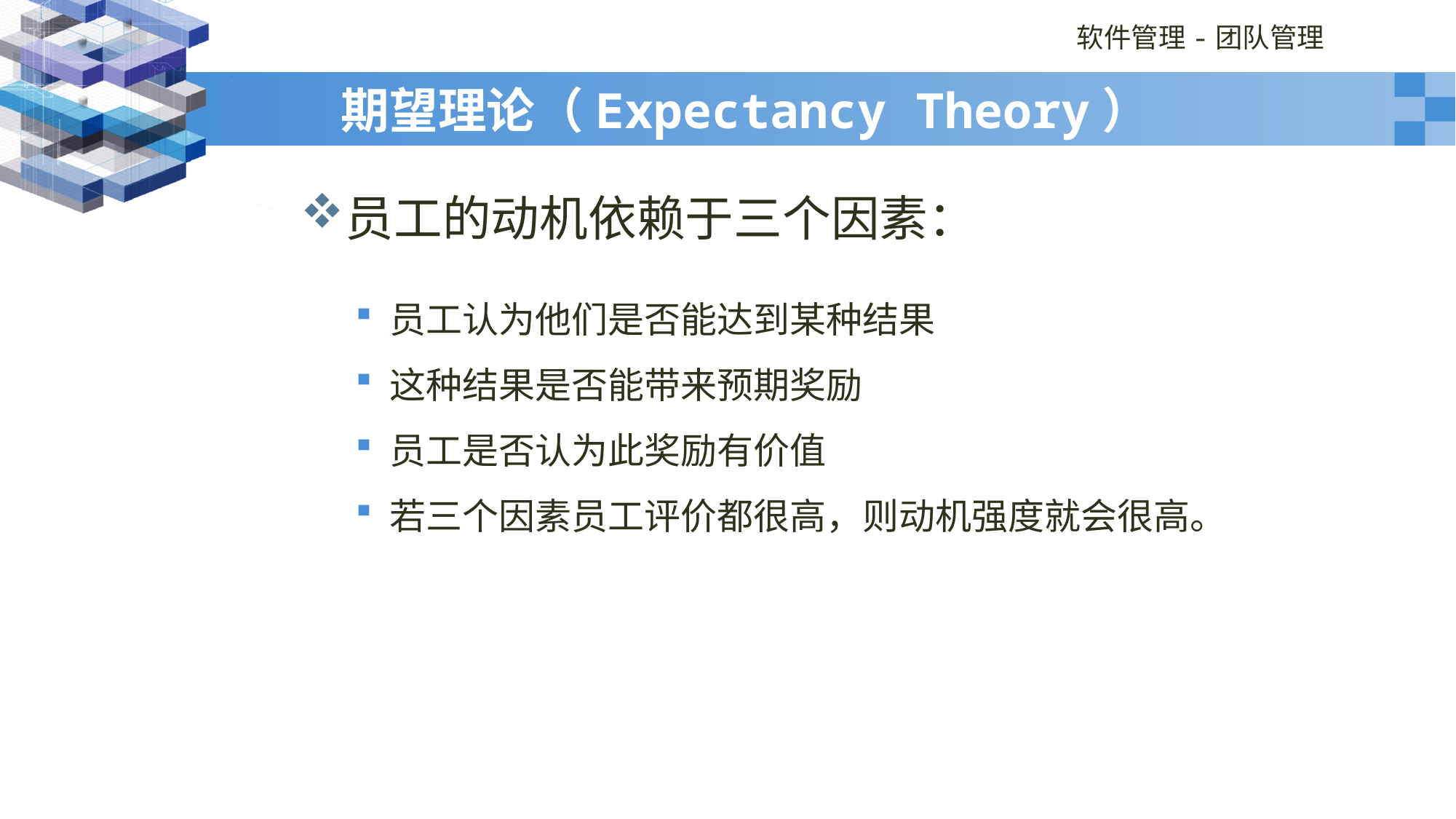

# 期望理论（Expectancy Theory）
员工的动机依赖于三个因素：

员工认为他们是否能达到某种结果
这种结果是否能带来预期奖励
员工是否认为此奖励有价值
若三个因素员工评价都很高，则动机强度就会很高。